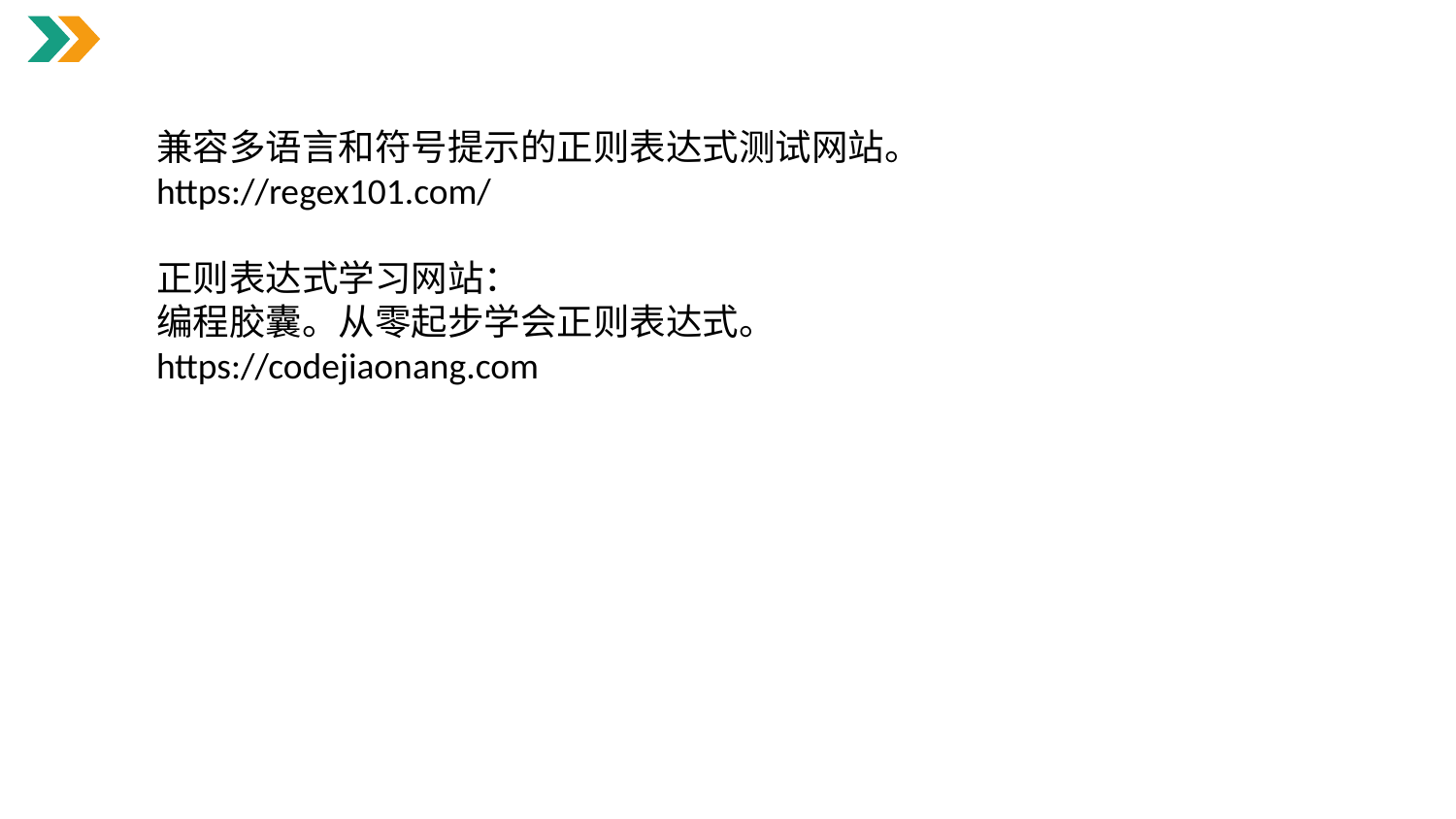

兼容多语言和符号提示的正则表达式测试网站。
https://regex101.com/

正则表达式学习网站：
编程胶囊。从零起步学会正则表达式。
https://codejiaonang.com